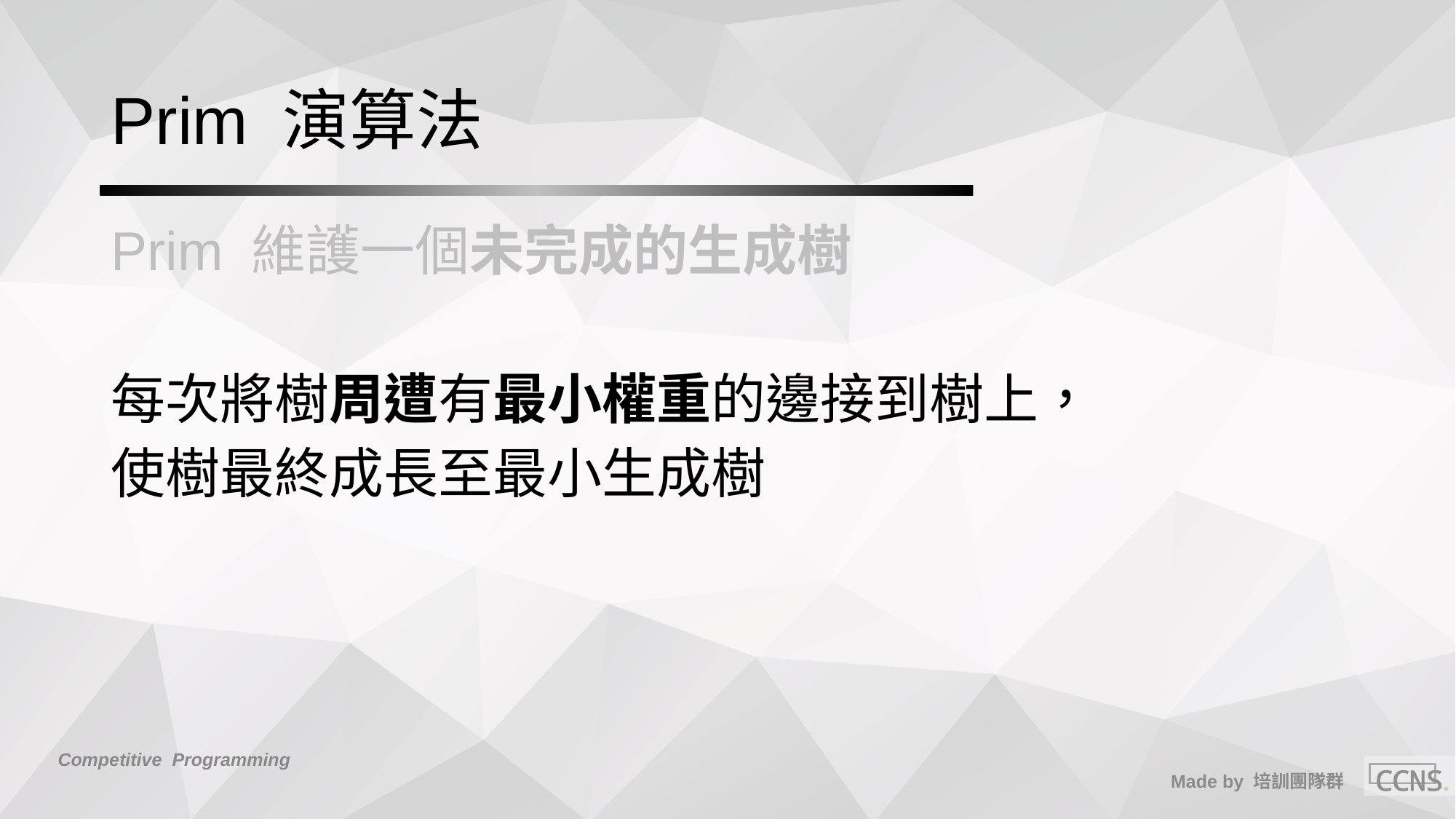

# Prim 演算法
Prim 維護一個未完成的生成樹

每次將樹周遭有最小權重的邊接到樹上，
使樹最終成長至最小生成樹